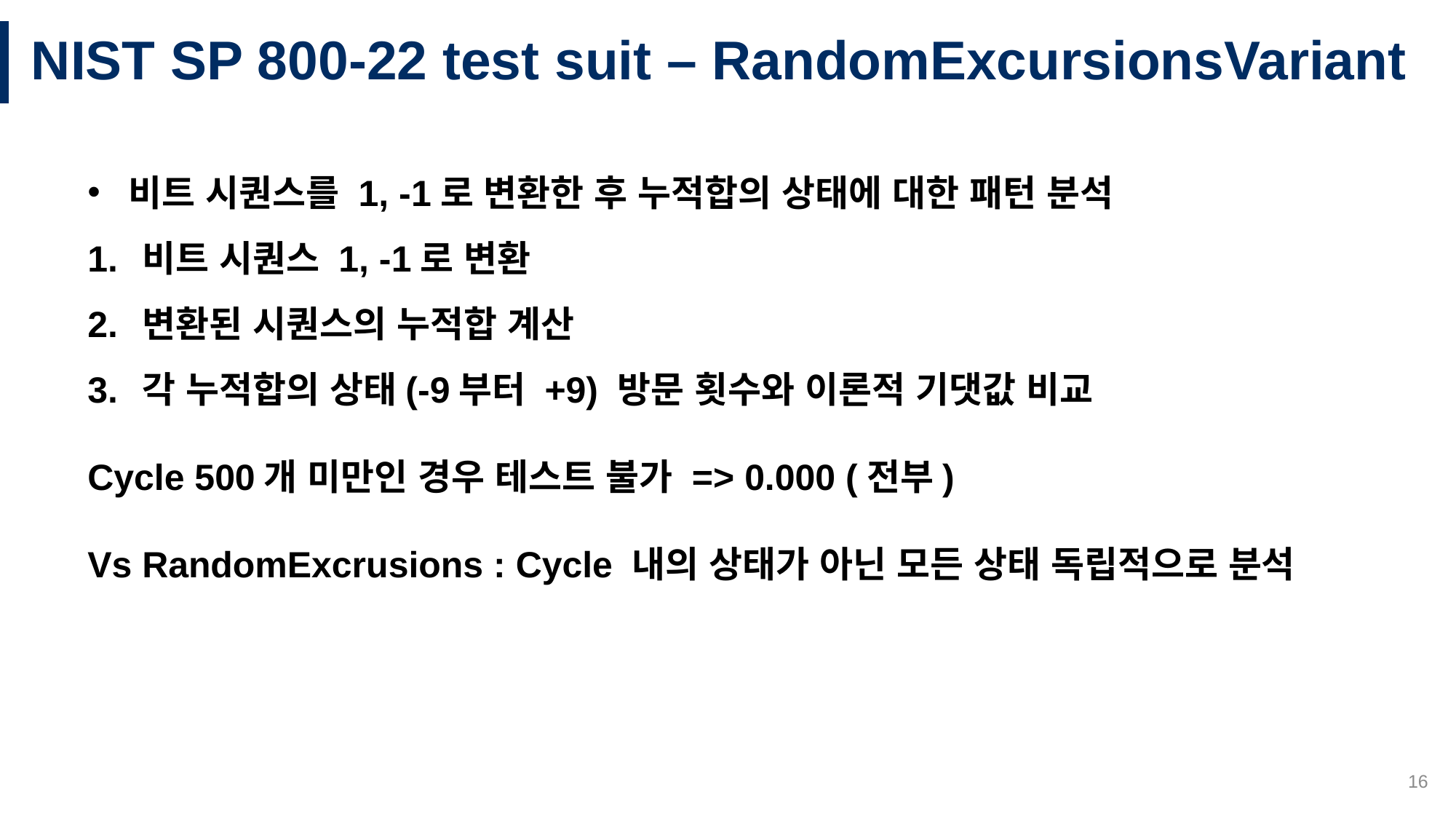

# NIST SP 800-22 test suit – RandomExcursionsVariant
비트 시퀀스를 1, -1로 변환한 후 누적합의 상태에 대한 패턴 분석
비트 시퀀스 1, -1로 변환
변환된 시퀀스의 누적합 계산
각 누적합의 상태(-9부터 +9) 방문 횟수와 이론적 기댓값 비교
Cycle 500개 미만인 경우 테스트 불가 => 0.000 (전부)
Vs RandomExcrusions : Cycle 내의 상태가 아닌 모든 상태 독립적으로 분석
16